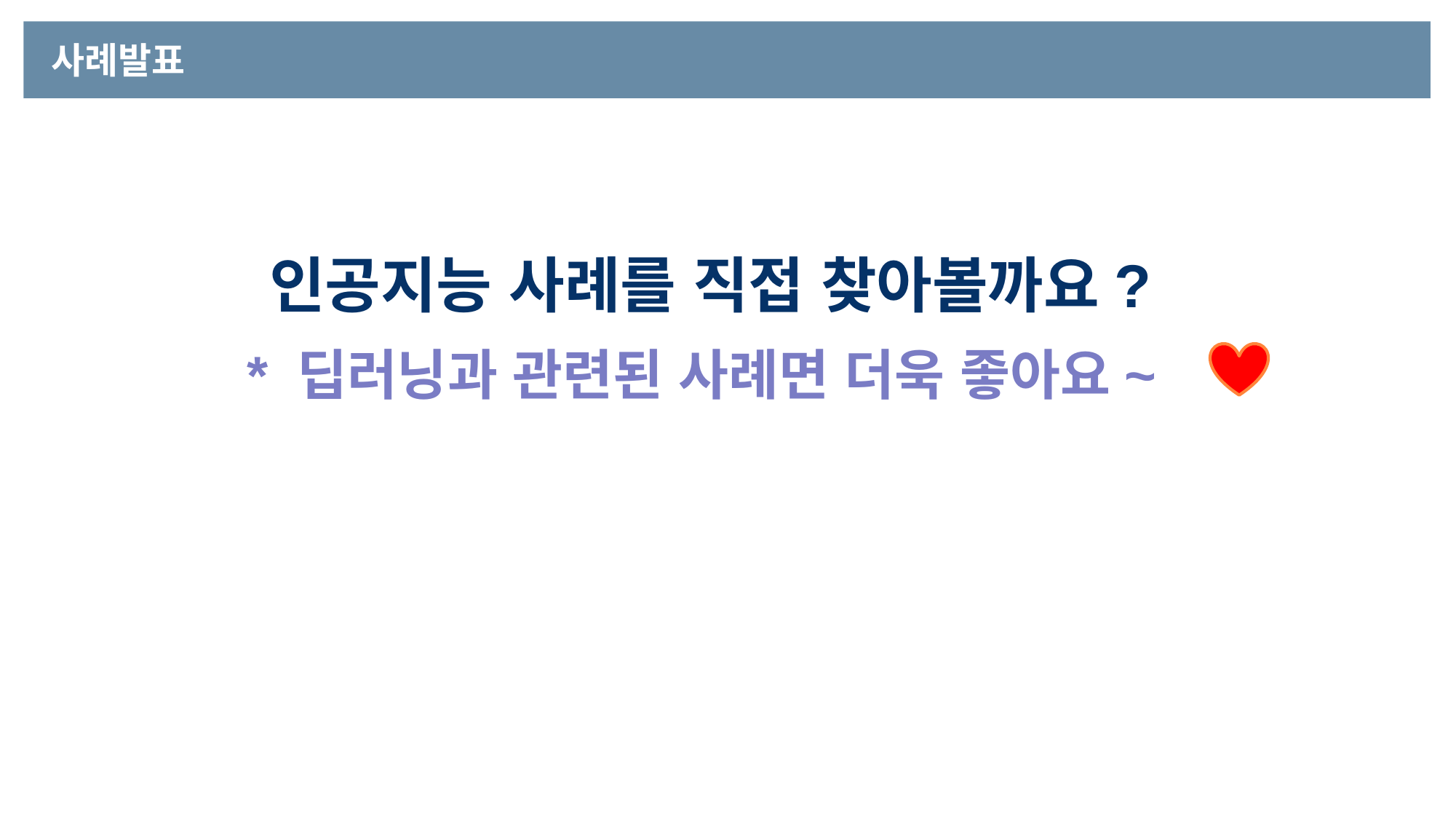

사례발표
인공지능 사례를 직접 찾아볼까요?
* 딥러닝과 관련된 사례면 더욱 좋아요~